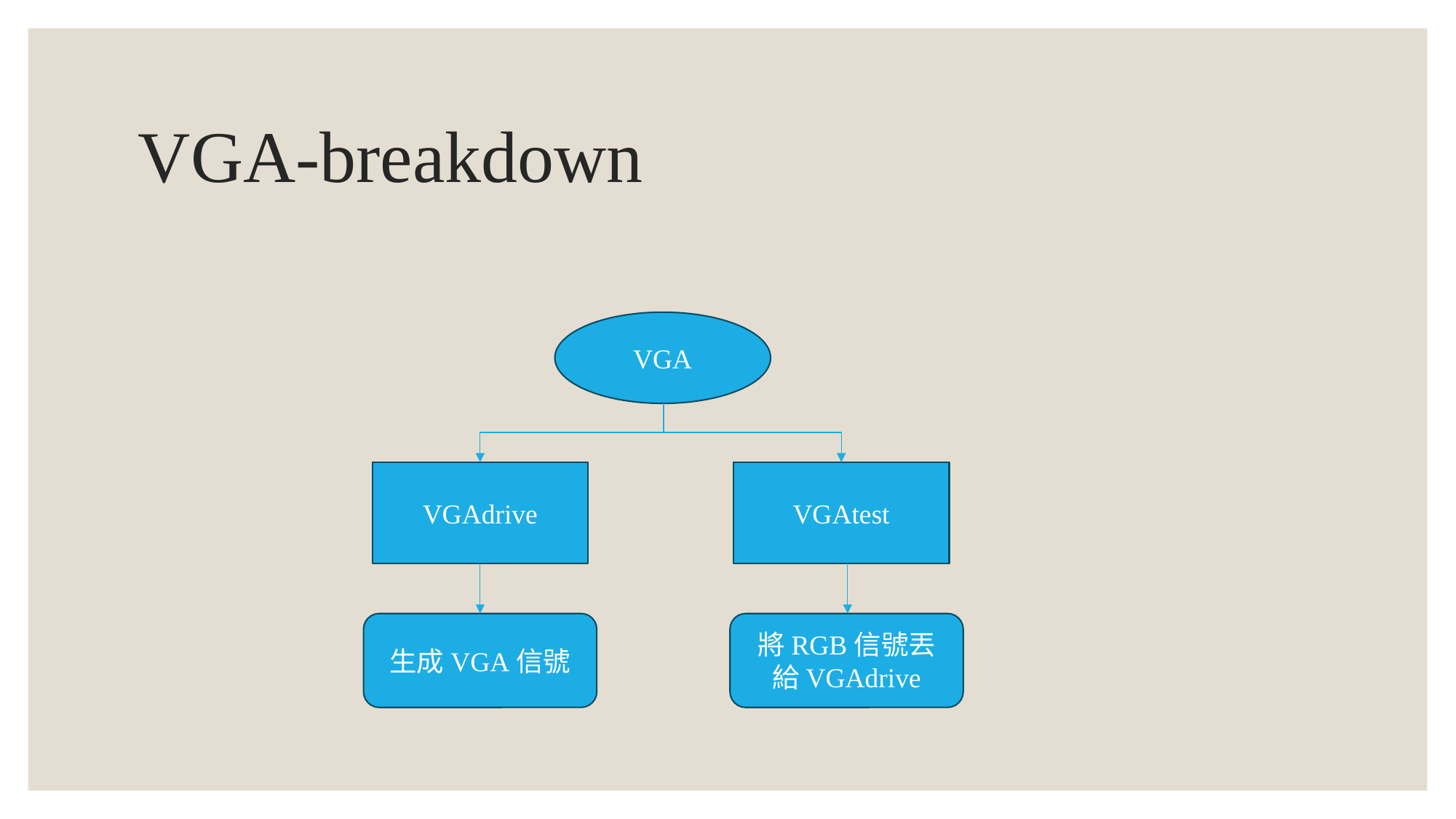

# VGA-breakdown
VGA
VGAdrive
VGAtest
生成VGA信號
將RGB信號丟
給VGAdrive